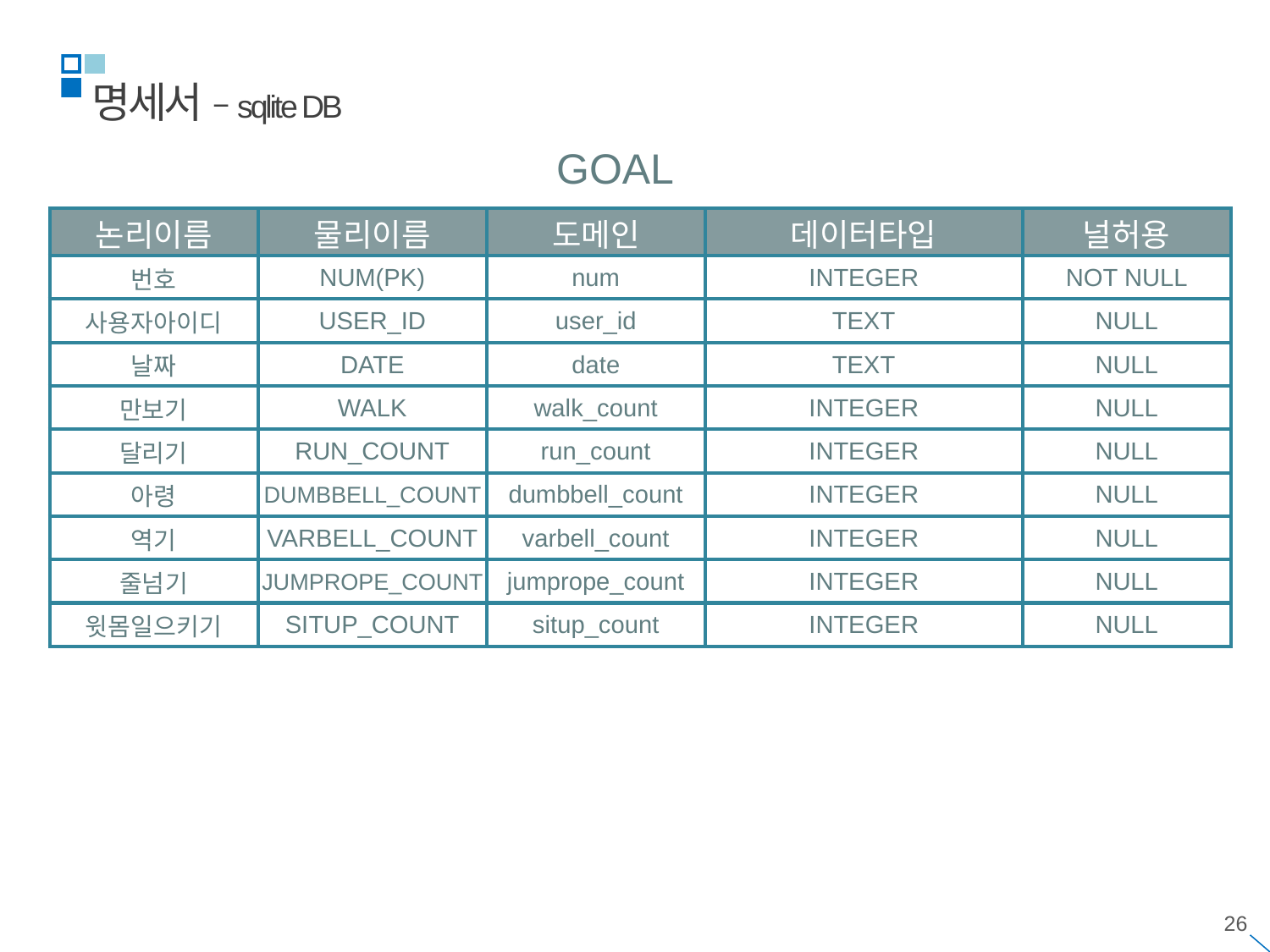

명세서 –sqlite DB
GOAL
| 논리이름 | 물리이름 | 도메인 | 데이터타입 | 널허용 |
| --- | --- | --- | --- | --- |
| 번호 | NUM(PK) | num | INTEGER | NOT NULL |
| 사용자아이디 | USER\_ID | user\_id | TEXT | NULL |
| 날짜 | DATE | date | TEXT | NULL |
| 만보기 | WALK | walk\_count | INTEGER | NULL |
| 달리기 | RUN\_COUNT | run\_count | INTEGER | NULL |
| 아령 | DUMBBELL\_COUNT | dumbbell\_count | INTEGER | NULL |
| 역기 | VARBELL\_COUNT | varbell\_count | INTEGER | NULL |
| 줄넘기 | JUMPROPE\_COUNT | jumprope\_count | INTEGER | NULL |
| 윗몸일으키기 | SITUP\_COUNT | situp\_count | INTEGER | NULL |